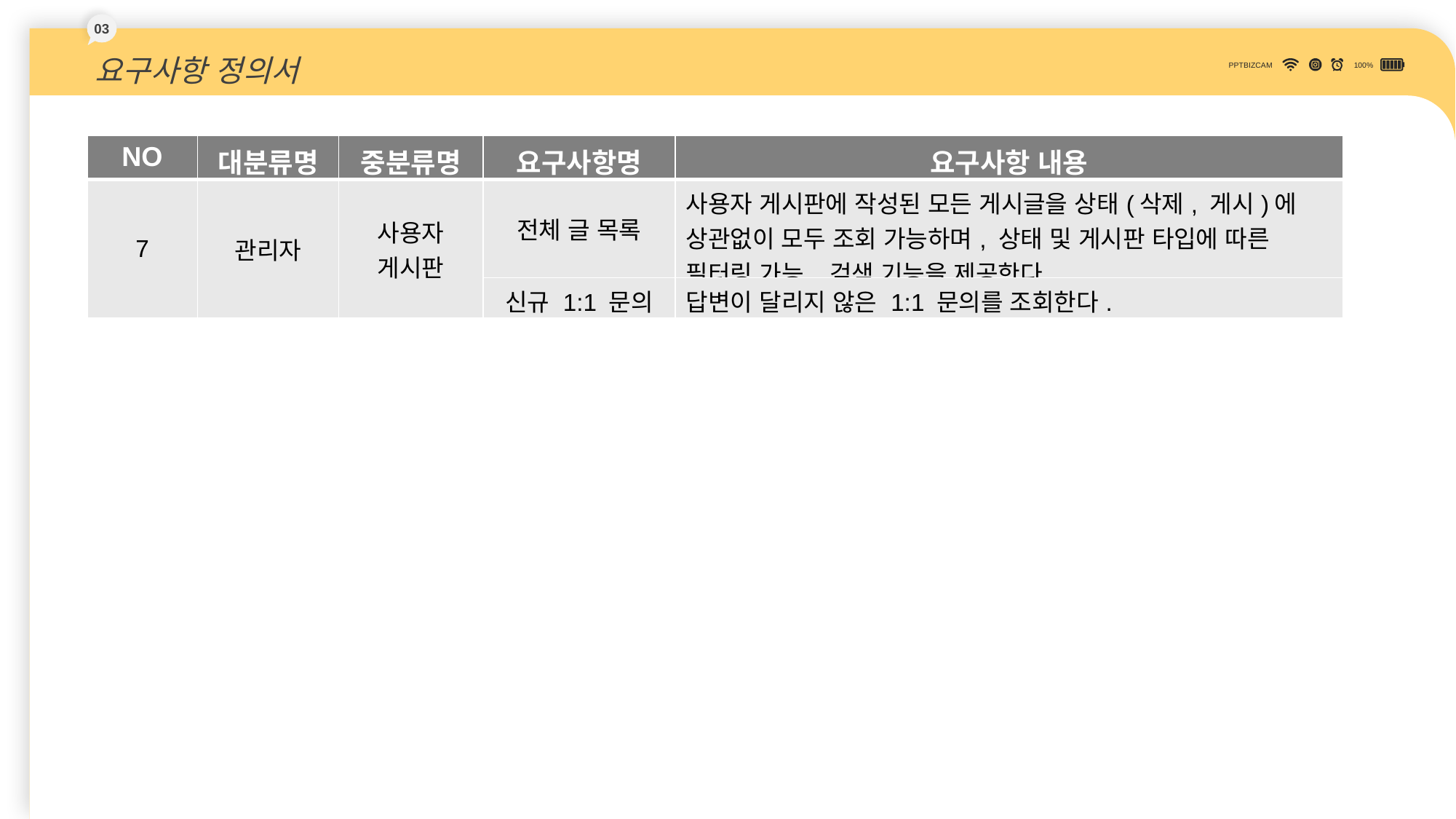

03
요구사항 정의서

PPTBIZCAM
100%

| NO | 대분류명 | 중분류명 | 요구사항명 | 요구사항 내용 |
| --- | --- | --- | --- | --- |
| 7 | 관리자 | 사용자 게시판 | 전체 글 목록 | 사용자 게시판에 작성된 모든 게시글을 상태(삭제, 게시)에 상관없이 모두 조회 가능하며, 상태 및 게시판 타입에 따른 필터링 가능, 검색 기능을 제공한다. |
|  |  | 자격증 | 신규 1:1 문의 | 답변이 달리지 않은 1:1 문의를 조회한다. |
DOWN